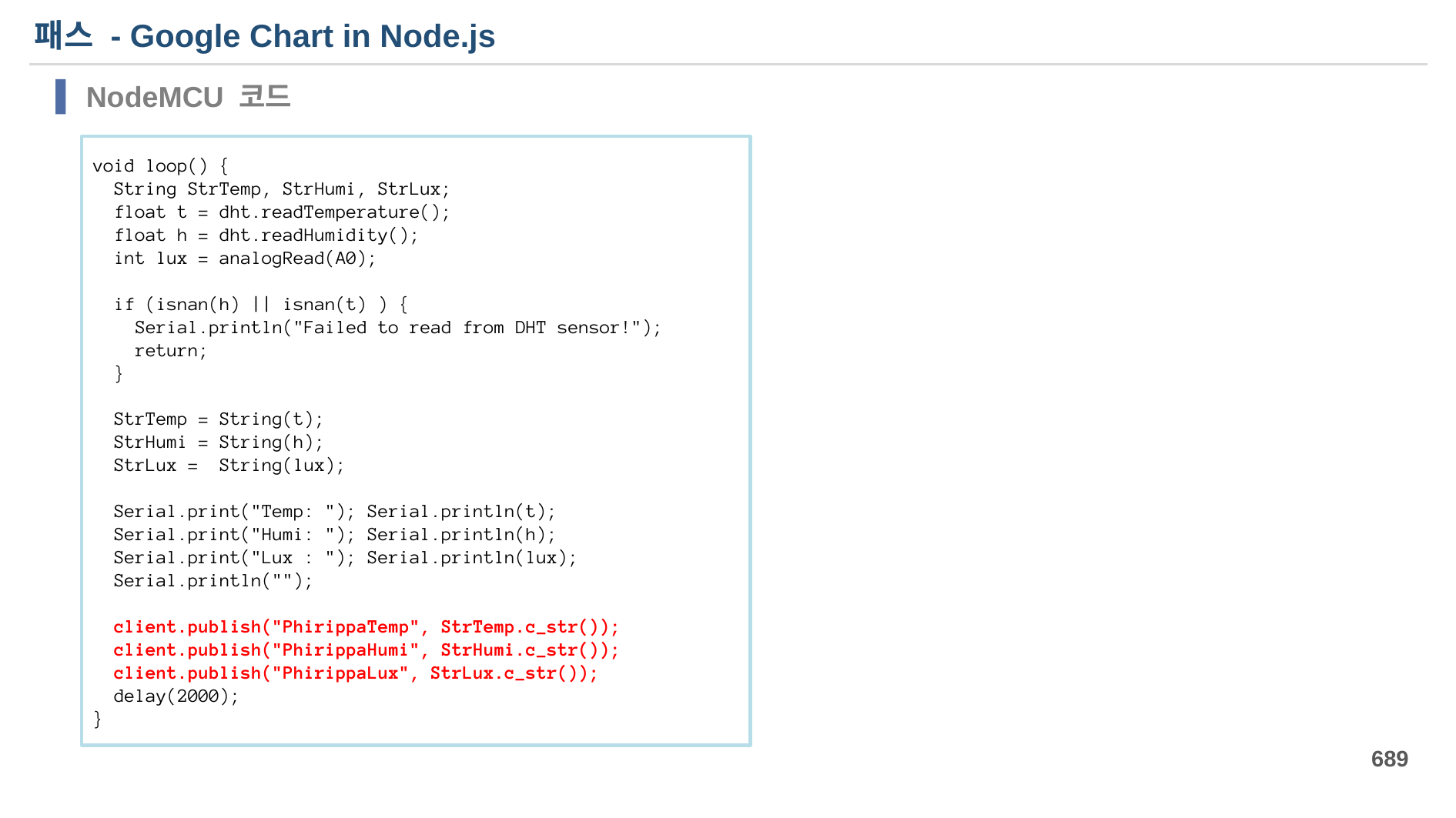

# 패스 - Google Chart in Node.js
NodeMCU 코드

void loop() {
  String StrTemp, StrHumi, StrLux;
  float t = dht.readTemperature();
  float h = dht.readHumidity();
  int lux = analogRead(A0);

  if (isnan(h) || isnan(t) ) {
    Serial.println("Failed to read from DHT sensor!");
    return;
  }

  StrTemp = String(t);
  StrHumi = String(h);
  StrLux =  String(lux);

  Serial.print("Temp: "); Serial.println(t);
  Serial.print("Humi: "); Serial.println(h);
  Serial.print("Lux : "); Serial.println(lux);
  Serial.println("");

  client.publish("PhirippaTemp", StrTemp.c_str());
  client.publish("PhirippaHumi", StrHumi.c_str());
  client.publish("PhirippaLux", StrLux.c_str());
  delay(2000);
}
689